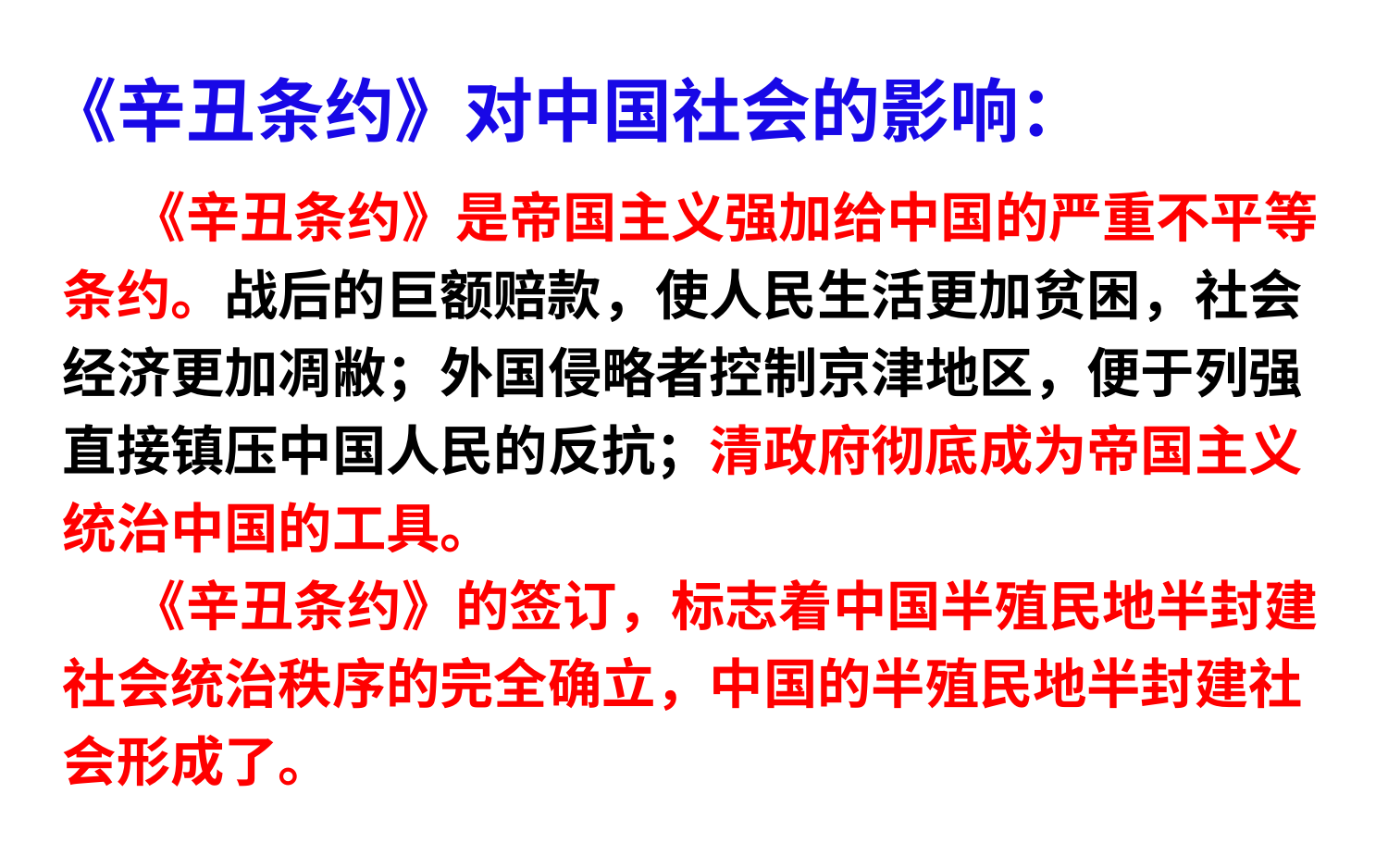

《辛丑条约》对中国社会的影响：
《辛丑条约》是帝国主义强加给中国的严重不平等条约。战后的巨额赔款，使人民生活更加贫困，社会经济更加凋敝；外国侵略者控制京津地区，便于列强直接镇压中国人民的反抗；清政府彻底成为帝国主义统治中国的工具。
《辛丑条约》的签订，标志着中国半殖民地半封建社会统治秩序的完全确立，中国的半殖民地半封建社会形成了。